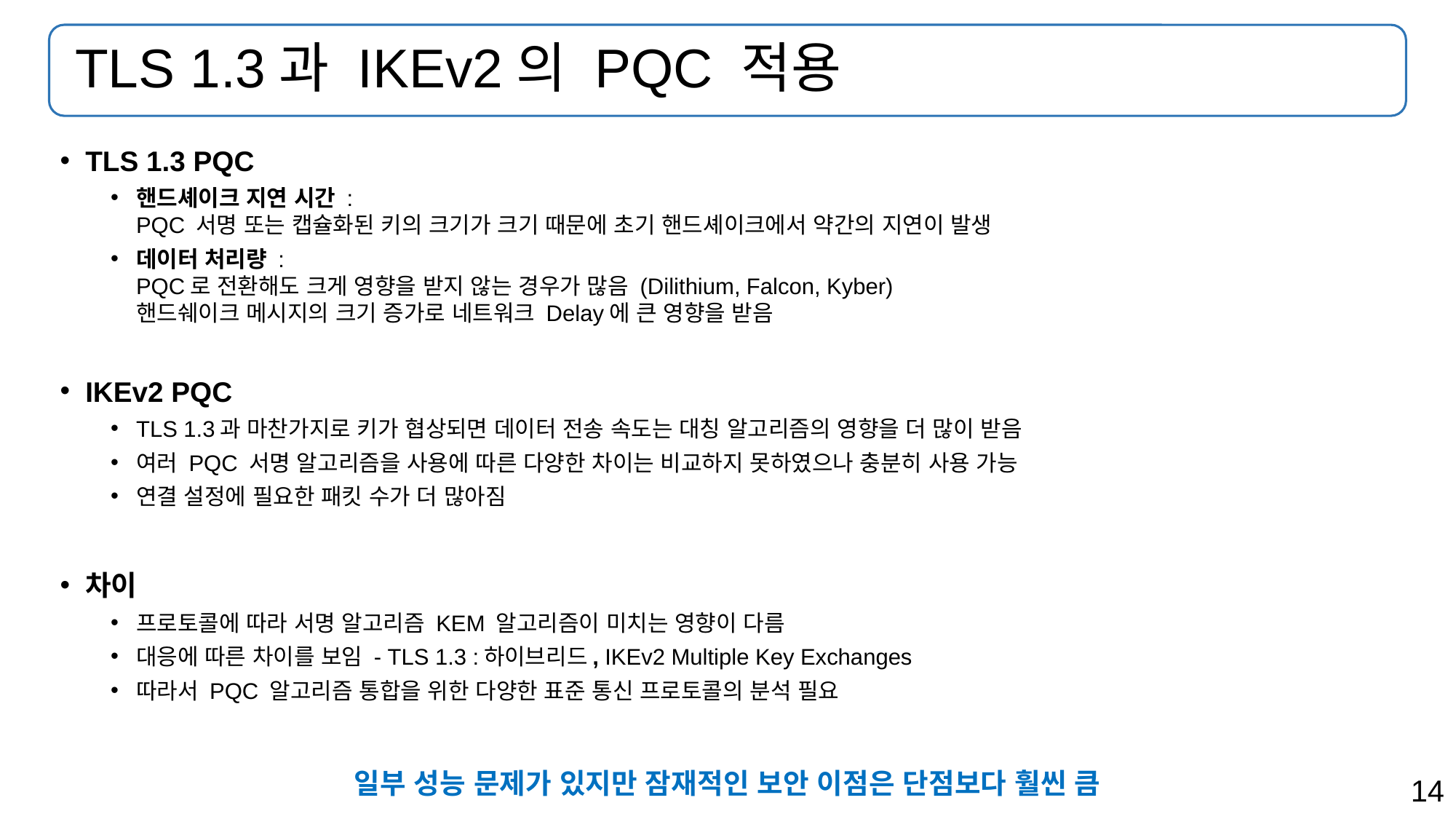

# TLS 1.3과 IKEv2의 PQC 적용
TLS 1.3 PQC
핸드셰이크 지연 시간 :
PQC 서명 또는 캡슐화된 키의 크기가 크기 때문에 초기 핸드셰이크에서 약간의 지연이 발생
데이터 처리량 :
PQC로 전환해도 크게 영향을 받지 않는 경우가 많음 (Dilithium, Falcon, Kyber)
핸드쉐이크 메시지의 크기 증가로 네트워크 Delay에 큰 영향을 받음
IKEv2 PQC
TLS 1.3과 마찬가지로 키가 협상되면 데이터 전송 속도는 대칭 알고리즘의 영향을 더 많이 받음
여러 PQC 서명 알고리즘을 사용에 따른 다양한 차이는 비교하지 못하였으나 충분히 사용 가능
연결 설정에 필요한 패킷 수가 더 많아짐

차이
프로토콜에 따라 서명 알고리즘 KEM 알고리즘이 미치는 영향이 다름
대응에 따른 차이를 보임 - TLS 1.3 :하이브리드, IKEv2 Multiple Key Exchanges
따라서 PQC 알고리즘 통합을 위한 다양한 표준 통신 프로토콜의 분석 필요

일부 성능 문제가 있지만 잠재적인 보안 이점은 단점보다 훨씬 큼